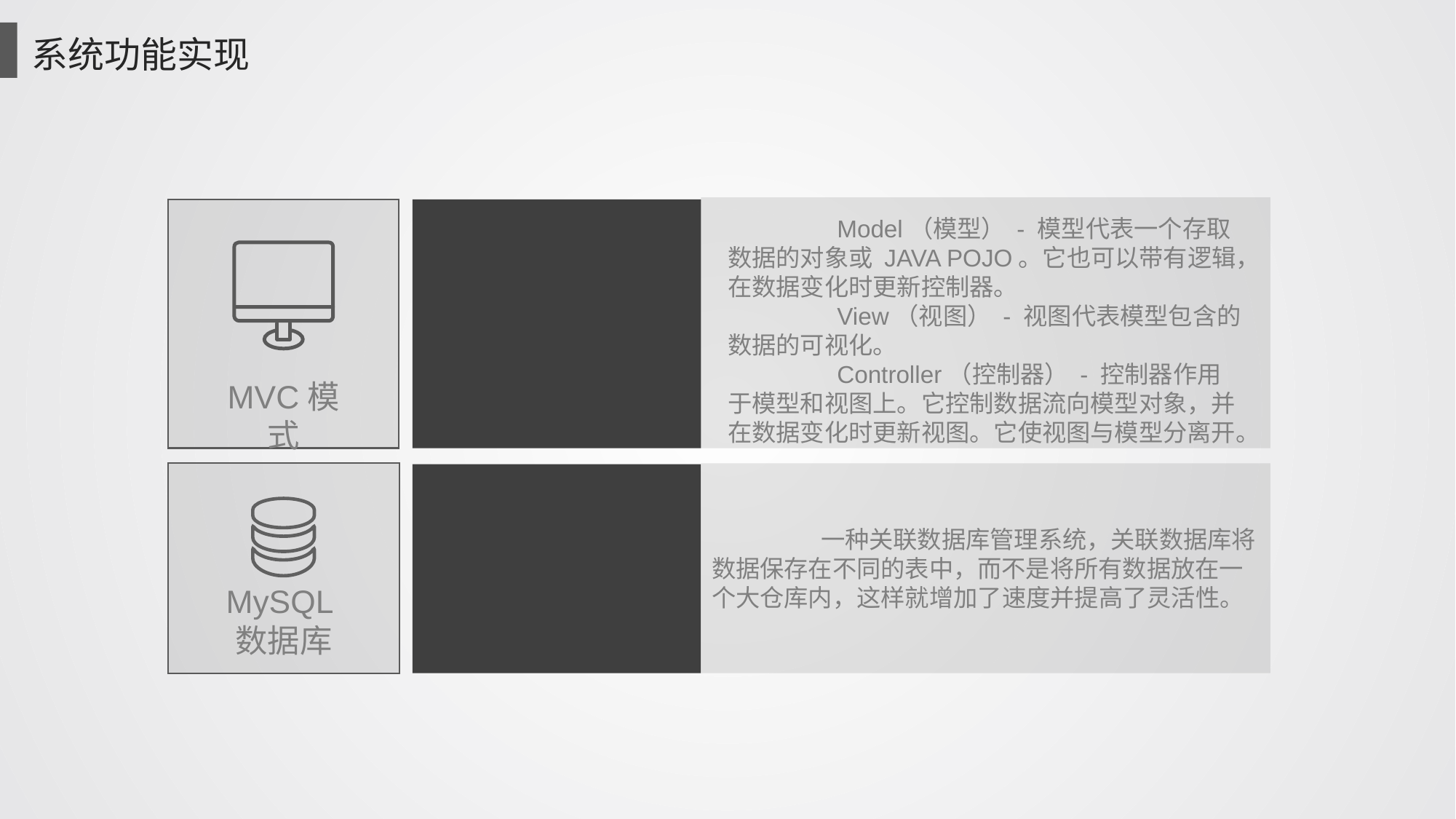

系统功能实现

MVC模式

	Model（模型） - 模型代表一个存取数据的对象或 JAVA POJO。它也可以带有逻辑，在数据变化时更新控制器。
	View（视图） - 视图代表模型包含的数据的可视化。
	Controller（控制器） - 控制器作用于模型和视图上。它控制数据流向模型对象，并在数据变化时更新视图。它使视图与模型分离开。

MySQL数据库
	一种关联数据库管理系统，关联数据库将数据保存在不同的表中，而不是将所有数据放在一个大仓库内，这样就增加了速度并提高了灵活性。